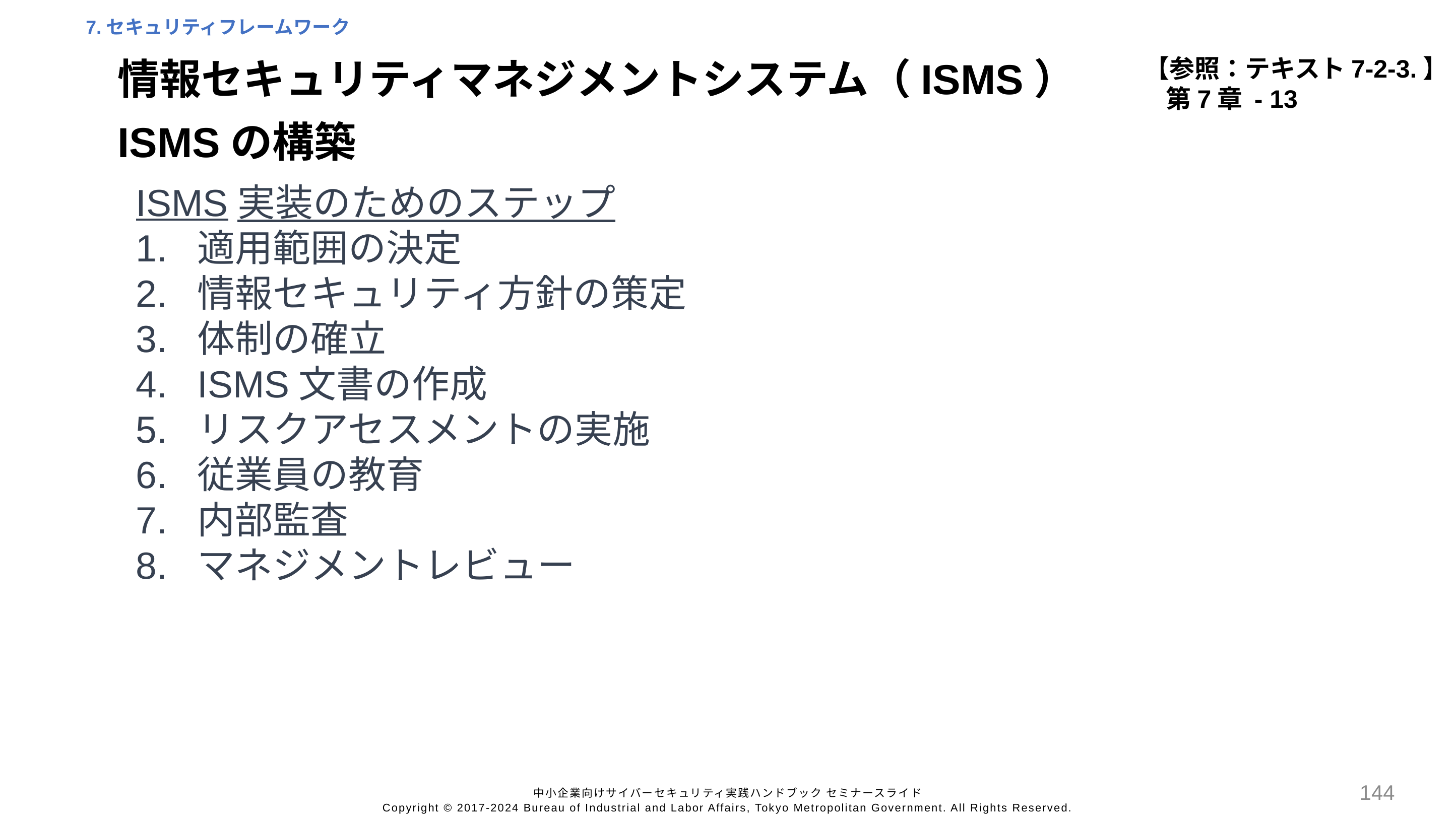

7.セキュリティフレームワーク
【参照：テキスト7-2-3.】
第7章 - 13
情報セキュリティマネジメントシステム（ISMS）
ISMSの構築
ISMS実装のためのステップ
適用範囲の決定
情報セキュリティ方針の策定
体制の確立
ISMS文書の作成
リスクアセスメントの実施
従業員の教育
内部監査
マネジメントレビュー
144